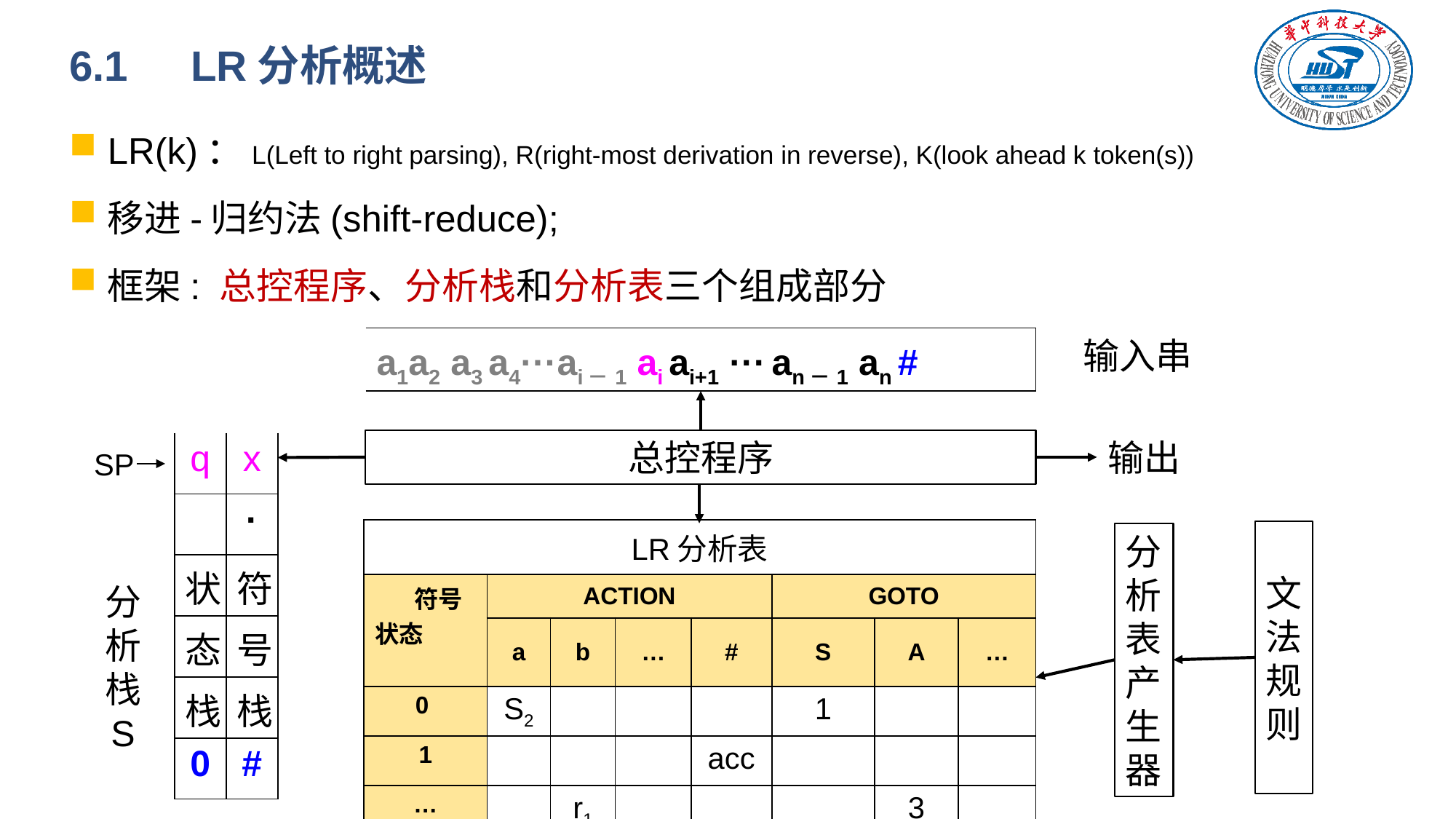

# 6.1　LR分析概述
LR(k)：L(Left to right parsing), R(right-most derivation in reverse), K(look ahead k token(s))
移进-归约法(shift-reduce);
框架: 总控程序、分析栈和分析表三个组成部分

| a1a2 a3 a4···ai－1 ai ai+1 ··· an－1 an # |
| --- |
输入串
总控程序
输出
| q | x |
| --- | --- |
|  | · |
| 状 | 符 |
| 态 | 号 |
| 栈 | 栈 |
| 0 | # |
SP
| LR分析表 |  |  |  |  |  |  |  |
| --- | --- | --- | --- | --- | --- | --- | --- |
| 符号 状态 | ACTION |  |  |  | GOTO |  |  |
|  | a | b | … | # | S | A | … |
| 0 | S2 |  |  |  | 1 |  |  |
| 1 |  |  |  | acc |  |  |  |
| … |  | r1 |  |  |  | 3 |  |

文
法
规
则

分析表产生器
分
析
栈
S
5